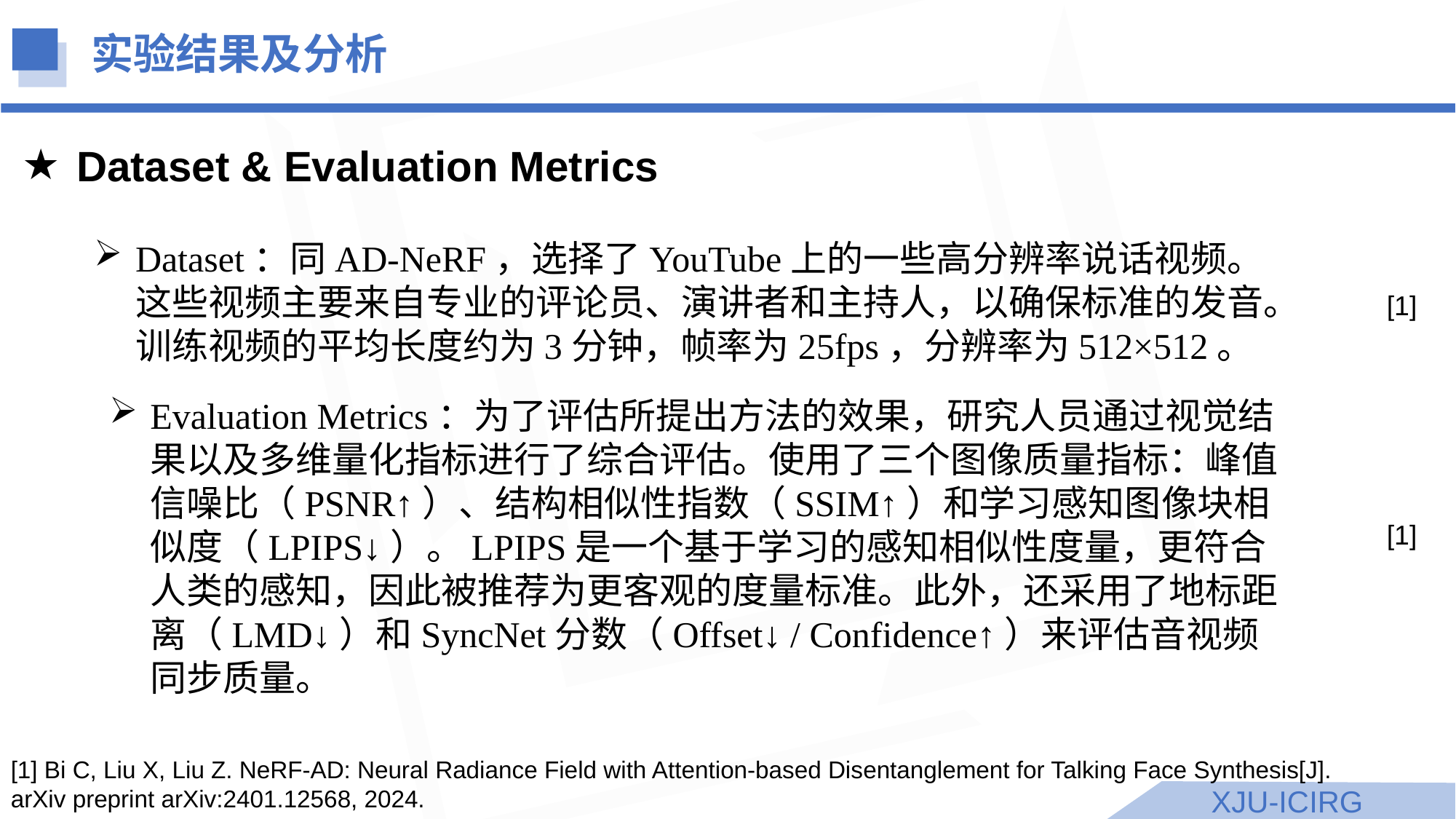

实验结果及分析

Dataset & Evaluation Metrics
Dataset：同AD-NeRF，选择了YouTube上的一些高分辨率说话视频。这些视频主要来自专业的评论员、演讲者和主持人，以确保标准的发音。训练视频的平均长度约为3分钟，帧率为25fps，分辨率为512×512。
[1]
Evaluation Metrics：为了评估所提出方法的效果，研究人员通过视觉结果以及多维量化指标进行了综合评估。使用了三个图像质量指标：峰值信噪比（PSNR↑）、结构相似性指数（SSIM↑）和学习感知图像块相似度（LPIPS↓）。LPIPS是一个基于学习的感知相似性度量，更符合人类的感知，因此被推荐为更客观的度量标准。此外，还采用了地标距离（LMD↓）和SyncNet分数（Offset↓ / Confidence↑）来评估音视频同步质量。
[1]
[1] Bi C, Liu X, Liu Z. NeRF-AD: Neural Radiance Field with Attention-based Disentanglement for Talking Face Synthesis[J]. arXiv preprint arXiv:2401.12568, 2024.
XJU-ICIRG